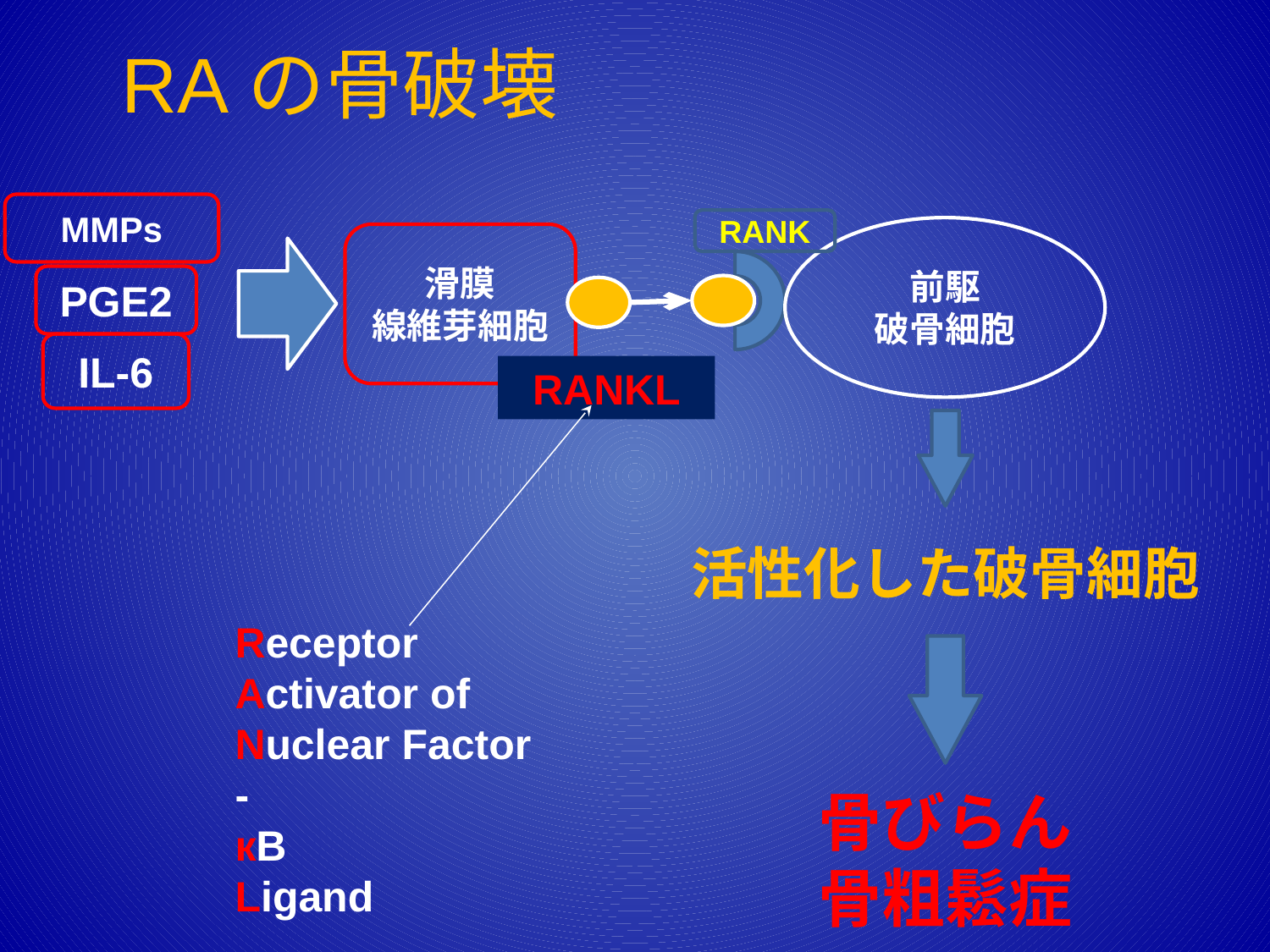

# RAの骨破壊
MMPs
RANK
前駆
破骨細胞
滑膜
線維芽細胞

PGE2

IL-6
RANKL

活性化した破骨細胞
Receptor
Activator of
Nuclear Factor -
кB
Ligand

骨びらん
骨粗鬆症